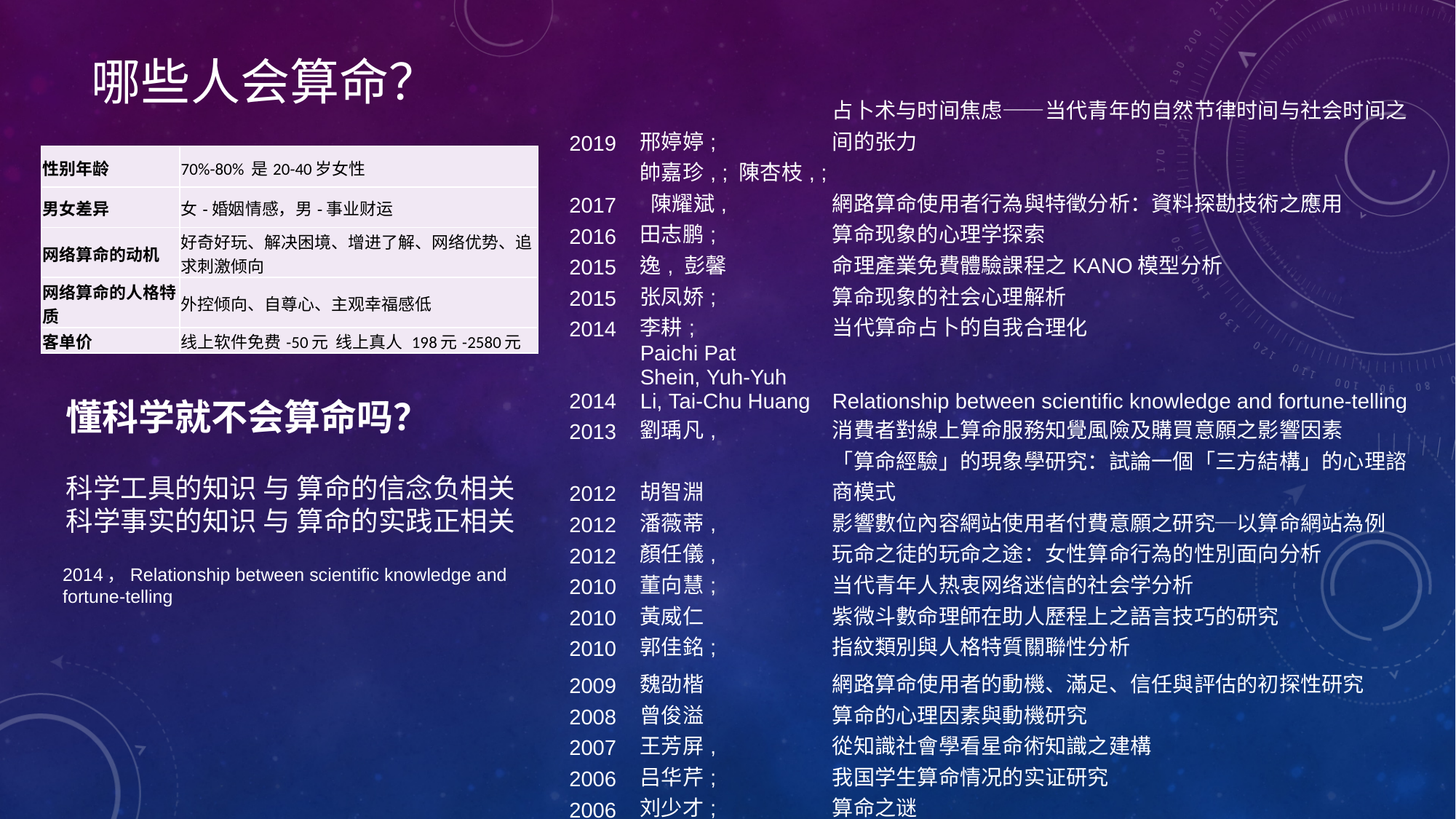

# 哪些人会算命？
| 2019 | 邢婷婷; | 占卜术与时间焦虑——当代青年的自然节律时间与社会时间之间的张力 |
| --- | --- | --- |
| 2017 | 帥嘉珍, ; 陳杏枝, ; 陳耀斌, | 網路算命使用者行為與特徵分析：資料探勘技術之應用 |
| 2016 | 田志鹏; | 算命现象的心理学探索 |
| 2015 | 逸, 彭馨 | 命理產業免費體驗課程之KANO模型分析 |
| 2015 | 张凤娇; | 算命现象的社会心理解析 |
| 2014 | 李耕; | 当代算命占卜的自我合理化 |
| 2014 | Paichi Pat Shein, Yuh-Yuh Li, Tai-Chu Huang | Relationship between scientific knowledge and fortune-telling |
| 2013 | 劉瑀凡, | 消費者對線上算命服務知覺風險及購買意願之影響因素 |
| 2012 | 胡智淵 | 「算命經驗」的現象學研究：試論一個「三方結構」的心理諮商模式 |
| 2012 | 潘薇蒂, | 影響數位內容網站使用者付費意願之研究─以算命網站為例 |
| 2012 | 顏任儀, | 玩命之徒的玩命之途：女性算命行為的性別面向分析 |
| 2010 | 董向慧; | 当代青年人热衷网络迷信的社会学分析 |
| 2010 | 黃威仁 | 紫微斗數命理師在助人歷程上之語言技巧的研究 |
| 2010 | 郭佳銘; | 指紋類別與人格特質關聯性分析 |
| 2009 | 魏劭楷 | 網路算命使用者的動機、滿足、信任與評估的初探性研究 |
| 2008 | 曾俊溢 | 算命的心理因素與動機研究 |
| 2007 | 王芳屏, | 從知識社會學看星命術知識之建構 |
| 2006 | 吕华芹; | 我国学生算命情况的实证研究 |
| 2006 | 刘少才; | 算命之谜 |
| 2001 | 刘建卓; | 关于占卜算命的几点理性思考 |
| 1999 | 瞿海源, | 術數流行與社會變遷 |
| 性别年龄 | 70%-80% 是20-40岁女性 |
| --- | --- |
| 男女差异 | 女-婚姻情感，男-事业财运 |
| 网络算命的动机 | 好奇好玩、解决困境、增进了解、网络优势、追求刺激倾向 |
| 网络算命的人格特质 | 外控倾向、自尊心、主观幸福感低 |
| 客单价 | 线上软件免费-50元 线上真人 198元-2580元 |
懂科学就不会算命吗？

科学工具的知识 与 算命的信念负相关
科学事实的知识 与 算命的实践正相关

2014，Relationship between scientific knowledge and fortune-telling